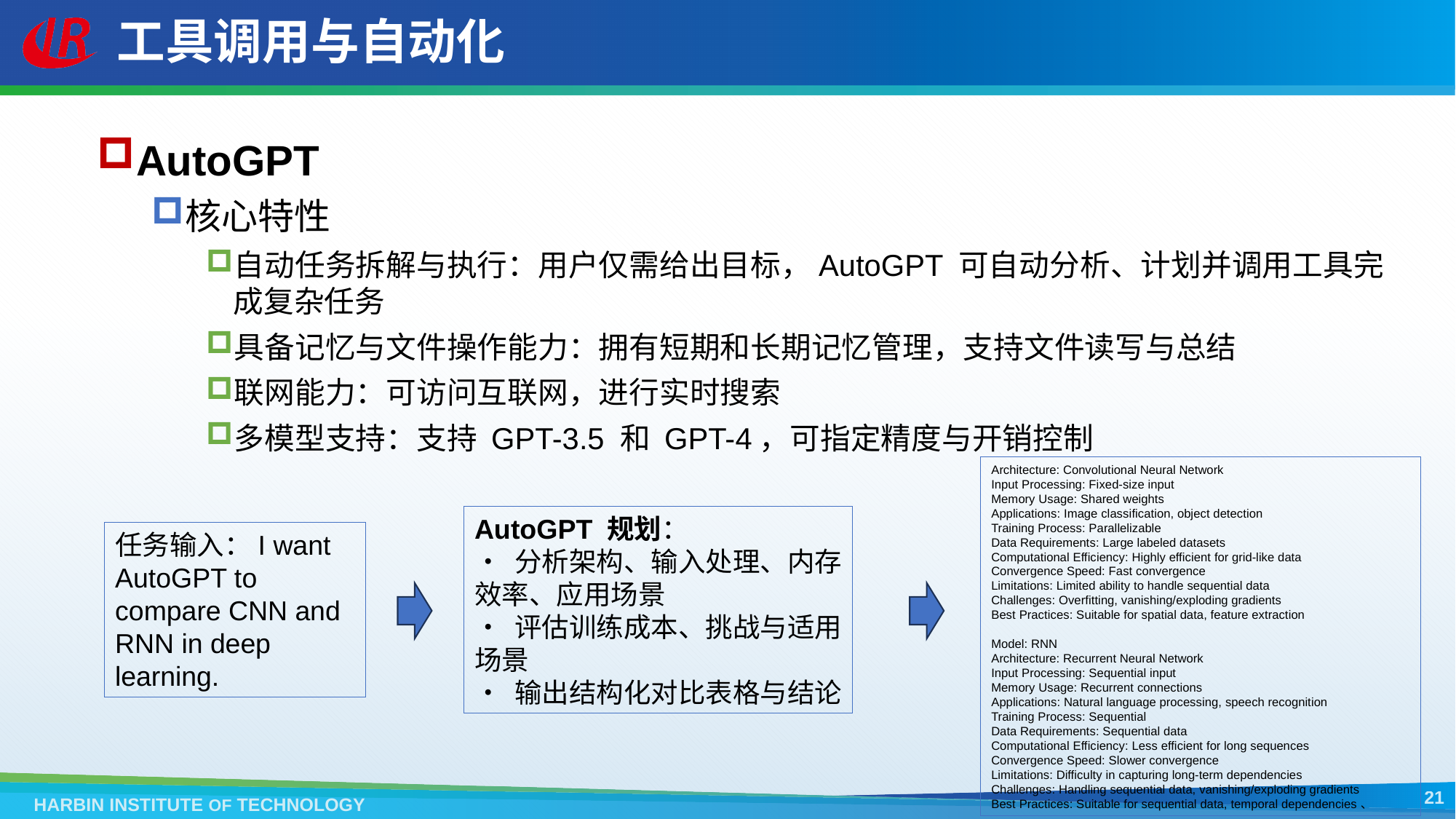

# 工具调用与自动化
AutoGPT
核心特性
自动任务拆解与执行：用户仅需给出目标，AutoGPT 可自动分析、计划并调用工具完成复杂任务
具备记忆与文件操作能力：拥有短期和长期记忆管理，支持文件读写与总结
联网能力：可访问互联网，进行实时搜索
多模型支持：支持 GPT-3.5 和 GPT-4，可指定精度与开销控制
Architecture: Convolutional Neural Network
Input Processing: Fixed-size input
Memory Usage: Shared weights
Applications: Image classification, object detection
Training Process: Parallelizable
Data Requirements: Large labeled datasets
Computational Efficiency: Highly efficient for grid-like data
Convergence Speed: Fast convergence
Limitations: Limited ability to handle sequential data
Challenges: Overfitting, vanishing/exploding gradients
Best Practices: Suitable for spatial data, feature extraction

Model: RNN
Architecture: Recurrent Neural Network
Input Processing: Sequential input
Memory Usage: Recurrent connections
Applications: Natural language processing, speech recognition
Training Process: Sequential
Data Requirements: Sequential data
Computational Efficiency: Less efficient for long sequences
Convergence Speed: Slower convergence
Limitations: Difficulty in capturing long-term dependencies
Challenges: Handling sequential data, vanishing/exploding gradients
Best Practices: Suitable for sequential data, temporal dependencies、
AutoGPT 规划：
• 分析架构、输入处理、内存效率、应用场景
• 评估训练成本、挑战与适用场景
• 输出结构化对比表格与结论
任务输入：I want AutoGPT to compare CNN and RNN in deep learning.

21
HARBIN INSTITUTE OF TECHNOLOGY